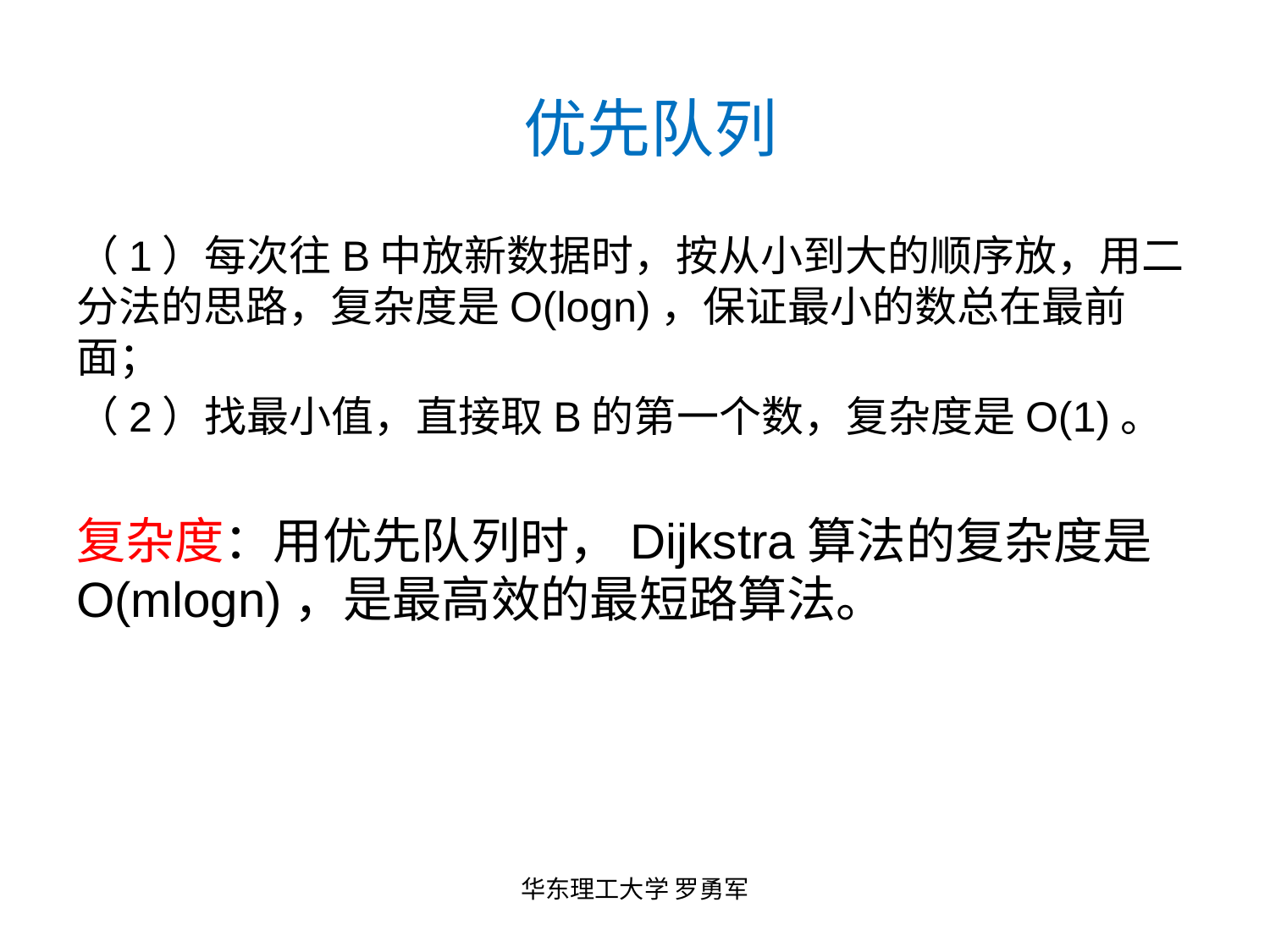

# 优先队列
（1）每次往B中放新数据时，按从小到大的顺序放，用二分法的思路，复杂度是O(logn)，保证最小的数总在最前面；
（2）找最小值，直接取B的第一个数，复杂度是O(1)。

复杂度：用优先队列时，Dijkstra算法的复杂度是O(mlogn)，是最高效的最短路算法。

华东理工大学 罗勇军